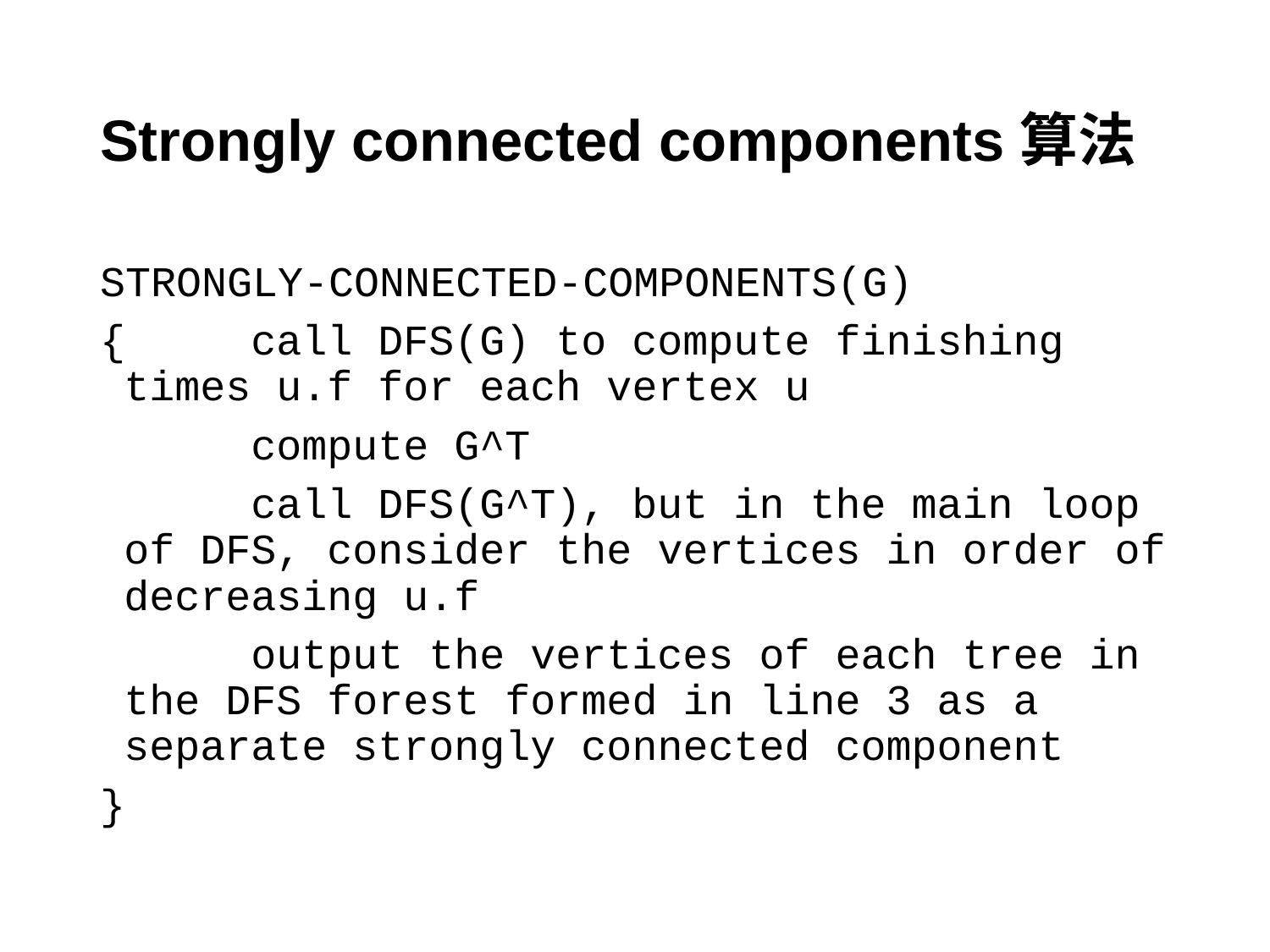

# Strongly connected components算法
STRONGLY-CONNECTED-COMPONENTS(G)
{	call DFS(G) to compute finishing times u.f for each vertex u
		compute G^T
		call DFS(G^T), but in the main loop of DFS, consider the vertices in order of decreasing u.f
		output the vertices of each tree in the DFS forest formed in line 3 as a separate strongly connected component
}